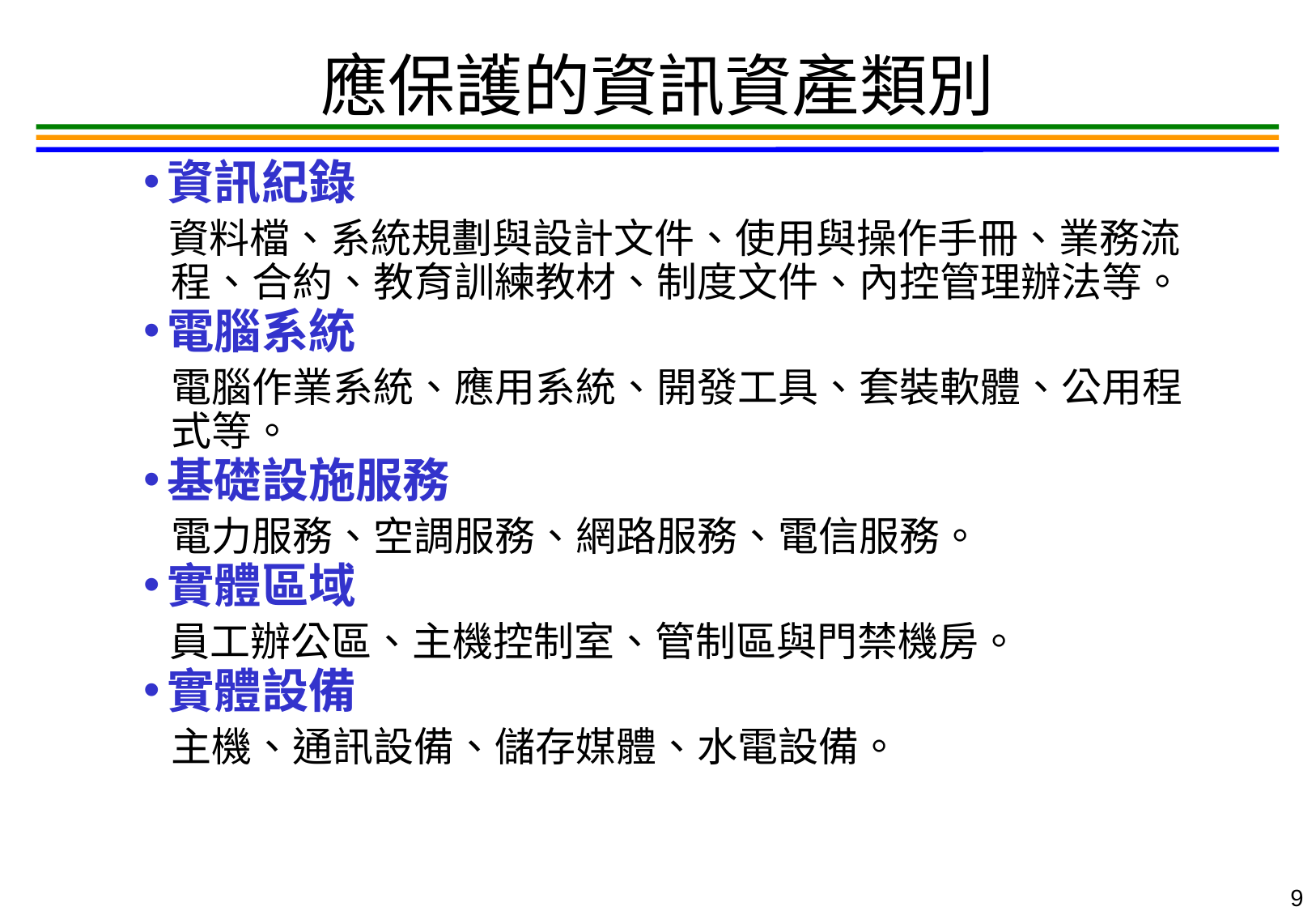

9
# 應保護的資訊資產類別
資訊紀錄
資料檔、系統規劃與設計文件、使用與操作手冊、業務流程、合約、教育訓練教材、制度文件、內控管理辦法等。
電腦系統
電腦作業系統、應用系統、開發工具、套裝軟體、公用程式等。
基礎設施服務
電力服務、空調服務、網路服務、電信服務。
實體區域
員工辦公區、主機控制室、管制區與門禁機房。
實體設備
主機、通訊設備、儲存媒體、水電設備。